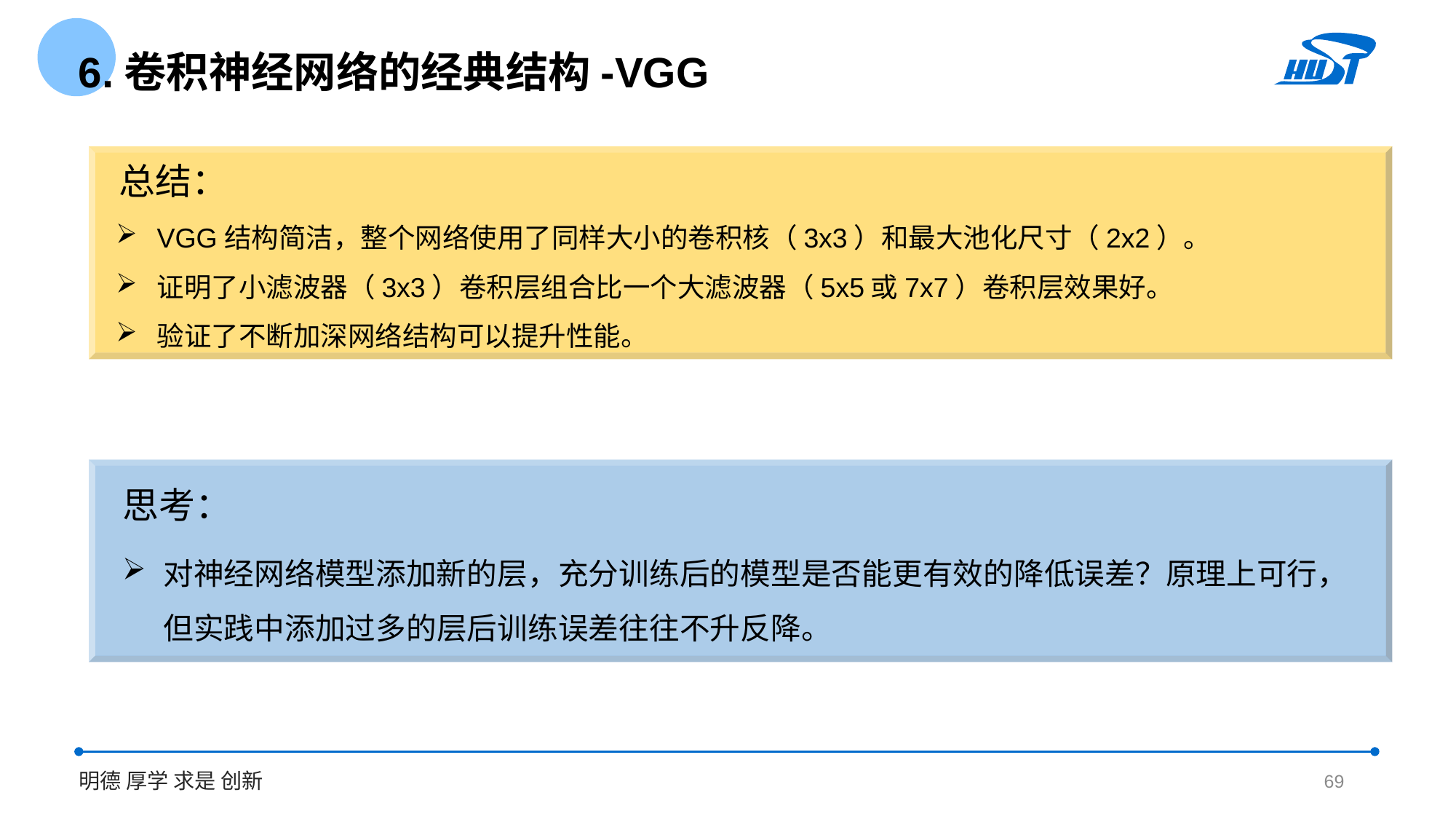

6.卷积神经网络的经典结构-VGG

总结：
VGG结构简洁，整个网络使用了同样大小的卷积核（3x3）和最大池化尺寸（2x2）。
证明了小滤波器（3x3）卷积层组合比一个大滤波器（5x5或7x7）卷积层效果好。
验证了不断加深网络结构可以提升性能。

思考：
对神经网络模型添加新的层，充分训练后的模型是否能更有效的降低误差？原理上可行，但实践中添加过多的层后训练误差往往不升反降。
69